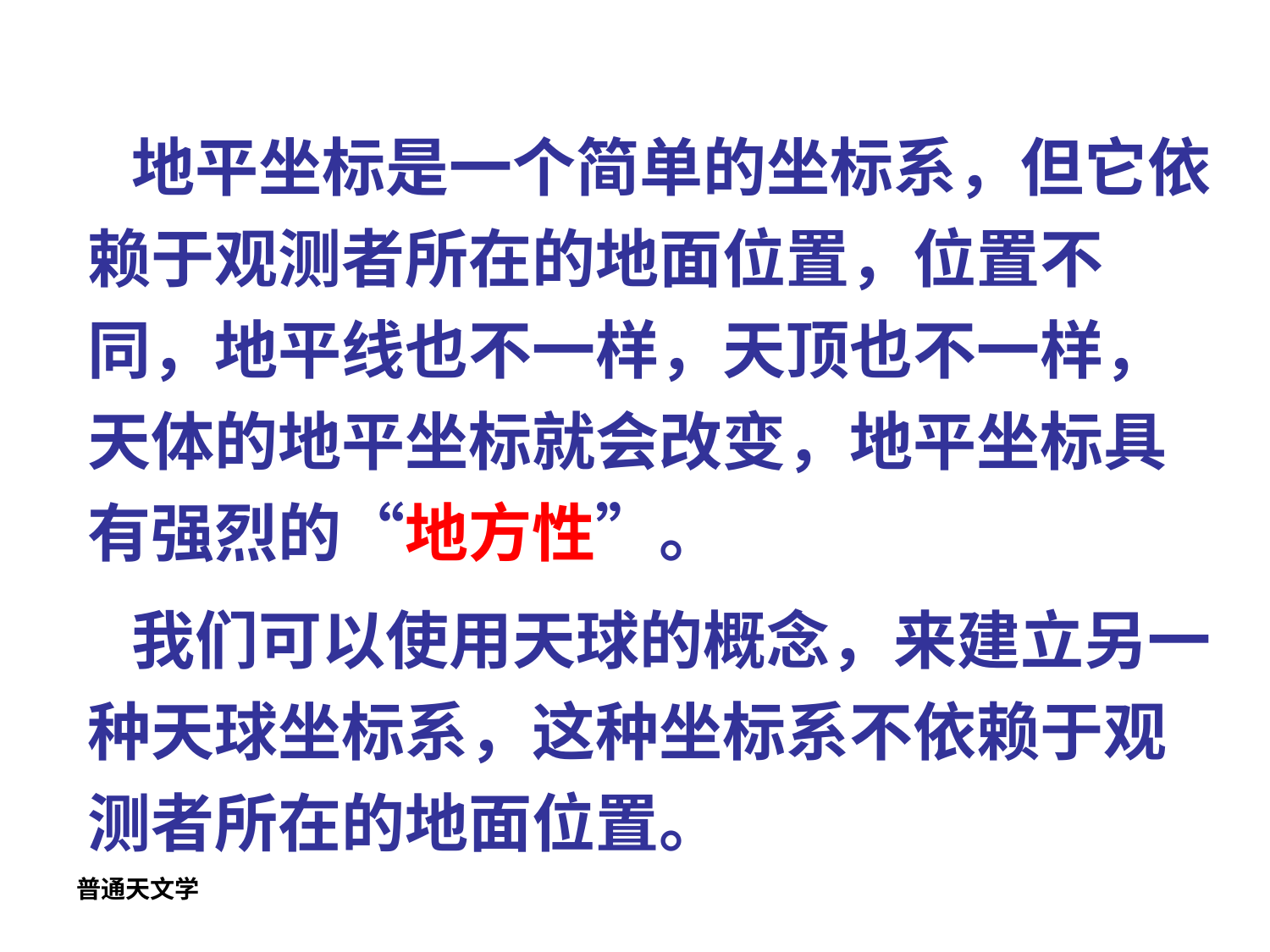

地平坐标是一个简单的坐标系，但它依赖于观测者所在的地面位置，位置不同，地平线也不一样，天顶也不一样，天体的地平坐标就会改变，地平坐标具有强烈的“地方性”。
  我们可以使用天球的概念，来建立另一种天球坐标系，这种坐标系不依赖于观测者所在的地面位置。
普通天文学